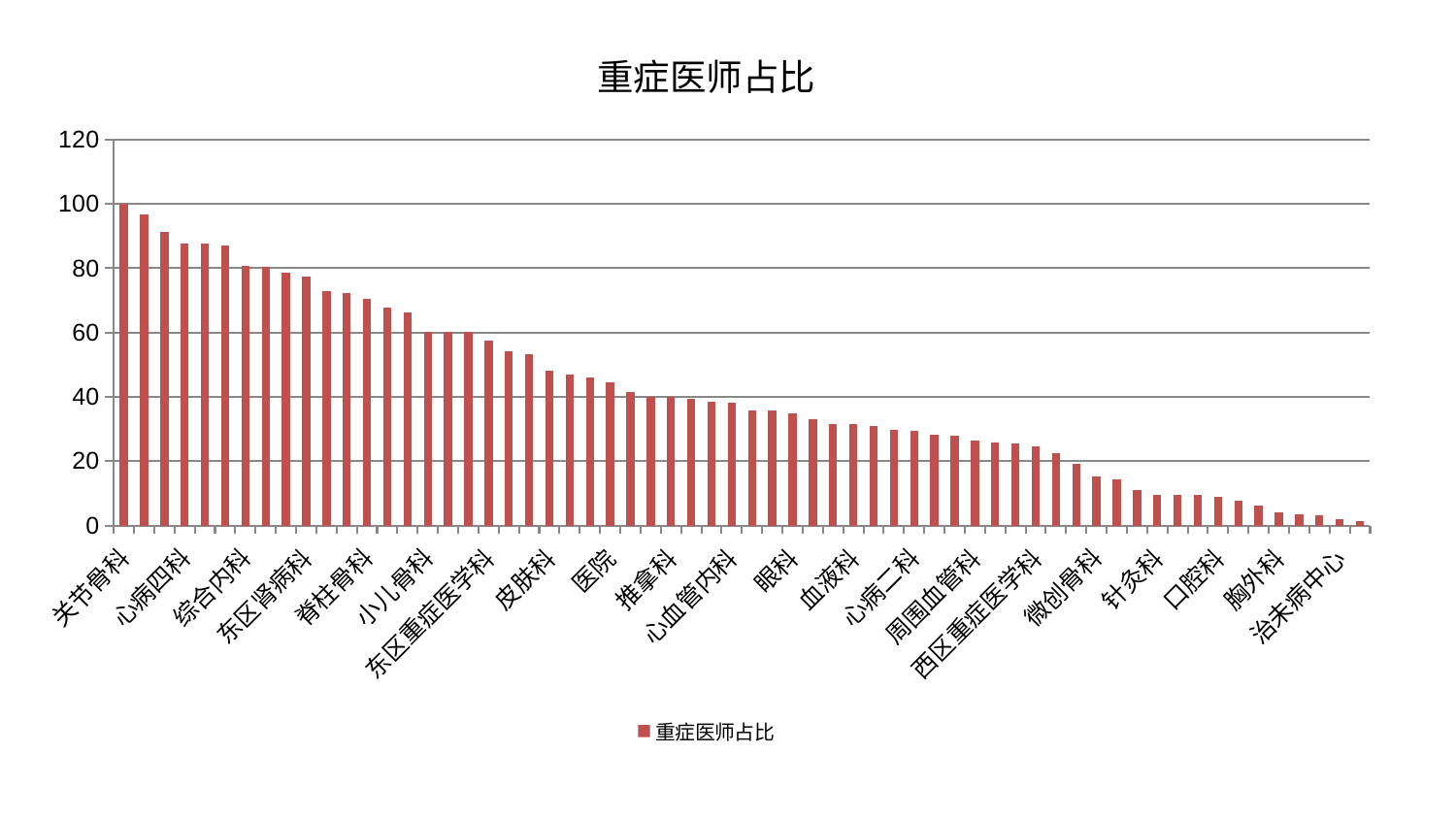

### Chart: 重症医师占比

| Category | 重症医师占比 |
|---|---|
| 关节骨科 | 100.0 |
| 显微骨科 | 96.8654436569105 |
| 脑病二科 | 91.25354411906582 |
| 心病四科 | 87.6500452483996 |
| 运动损伤骨科 | 87.64996124833388 |
| 脑病一科 | 86.94766125280454 |
| 综合内科 | 80.64600451440683 |
| 美容皮肤科 | 80.53126052804286 |
| 心病一科 | 78.74852430481934 |
| 东区肾病科 | 77.38429559452939 |
| 中医外治中心 | 72.99883780945251 |
| 康复科 | 72.2418740263888 |
| 脊柱骨科 | 70.5325210488034 |
| 骨科 | 67.68099741627888 |
| 妇科妇二科合并 | 66.31667551762781 |
| 小儿骨科 | 60.23861739811976 |
| 肿瘤内科 | 60.21367972681166 |
| 风湿病科 | 60.112532654495205 |
| 东区重症医学科 | 57.577083719273325 |
| 脾胃病科 | 54.245008158378454 |
| 重症医学科 | 53.14685120664932 |
| 皮肤科 | 48.169417842188174 |
| 老年医学科 | 46.93096310909037 |
| 产科 | 46.12843166250098 |
| 医院 | 44.57290698727556 |
| 妇二科 | 41.57779910083919 |
| 小儿推拿科 | 40.07707130574811 |
| 推拿科 | 40.05894231005247 |
| 中医经典科 | 39.39232628488112 |
| 妇科 | 38.474706208283635 |
| 心血管内科 | 38.1824253689375 |
| 乳腺甲状腺外科 | 35.7370387727441 |
| 神经内科 | 35.72140816432785 |
| 眼科 | 34.89133979235082 |
| 肝胆外科 | 33.16697876290473 |
| 呼吸内科 | 31.596565302363764 |
| 血液科 | 31.42277044296602 |
| 儿科 | 30.883372130483423 |
| 肝病科 | 29.6769661680711 |
| 心病二科 | 29.414821033255233 |
| 男科 | 28.282115837670887 |
| 内分泌科 | 27.982722178755704 |
| 周围血管科 | 26.358638565610644 |
| 神经外科 | 25.894158841041094 |
| 消化内科 | 25.401631181587558 |
| 西区重症医学科 | 24.70248487106339 |
| 肛肠科 | 22.438192254417345 |
| 创伤骨科 | 19.140382352958717 |
| 微创骨科 | 15.116940478496785 |
| 肾脏内科 | 14.450508922906955 |
| 脾胃科消化科合并 | 11.09623938009523 |
| 针灸科 | 9.598180689639847 |
| 耳鼻喉科 | 9.536785556089944 |
| 泌尿外科 | 9.516022928845768 |
| 口腔科 | 8.955769540085544 |
| 肾病科 | 7.803083004919743 |
| 身心医学科 | 6.307730027338754 |
| 胸外科 | 4.089521788252148 |
| 普通外科 | 3.465369652293804 |
| 脑病三科 | 3.0961235768556916 |
| 治未病中心 | 2.093857076082495 |
| 心病三科 | 1.386065360675004 |
107